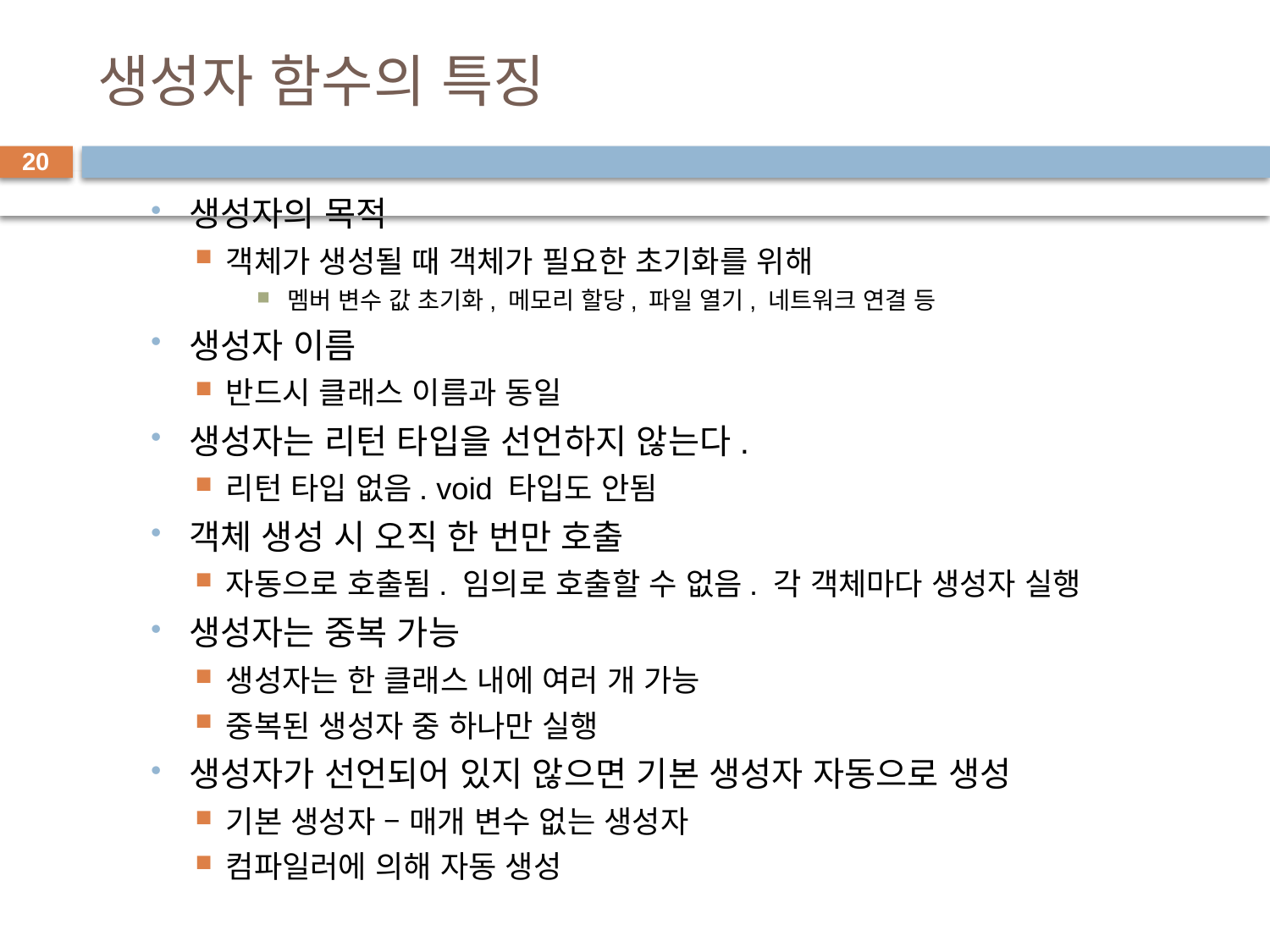

# 생성자 함수의 특징
20
생성자의 목적
객체가 생성될 때 객체가 필요한 초기화를 위해
멤버 변수 값 초기화, 메모리 할당, 파일 열기, 네트워크 연결 등
생성자 이름
반드시 클래스 이름과 동일
생성자는 리턴 타입을 선언하지 않는다.
리턴 타입 없음. void 타입도 안됨
객체 생성 시 오직 한 번만 호출
자동으로 호출됨. 임의로 호출할 수 없음. 각 객체마다 생성자 실행
생성자는 중복 가능
생성자는 한 클래스 내에 여러 개 가능
중복된 생성자 중 하나만 실행
생성자가 선언되어 있지 않으면 기본 생성자 자동으로 생성
기본 생성자 – 매개 변수 없는 생성자
컴파일러에 의해 자동 생성